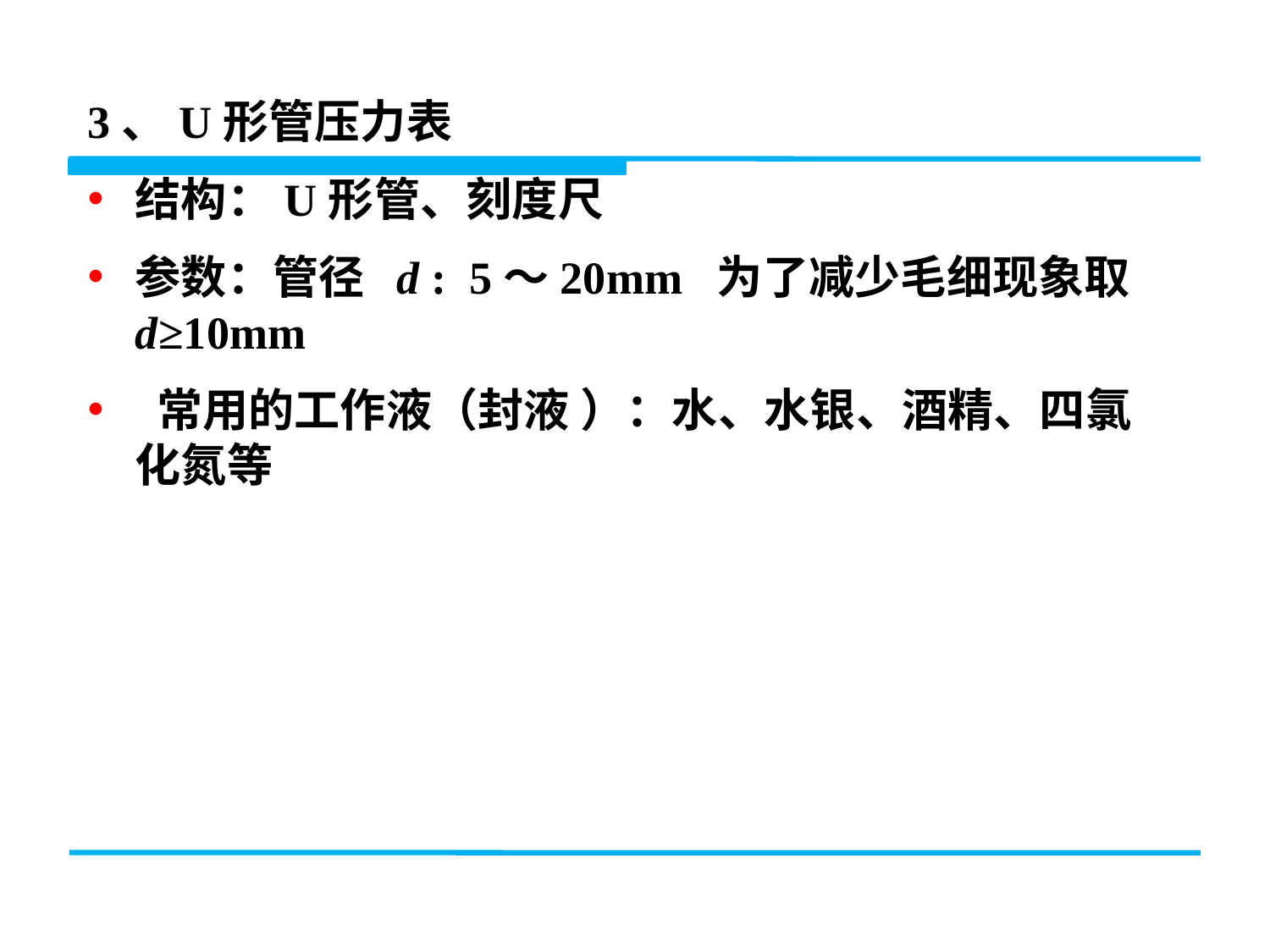

3、U形管压力表
结构：U形管、刻度尺
参数：管径  d :  5～20mm  为了减少毛细现象取d≥10mm
 常用的工作液（封液 ）：水、水银、酒精、四氯化氮等